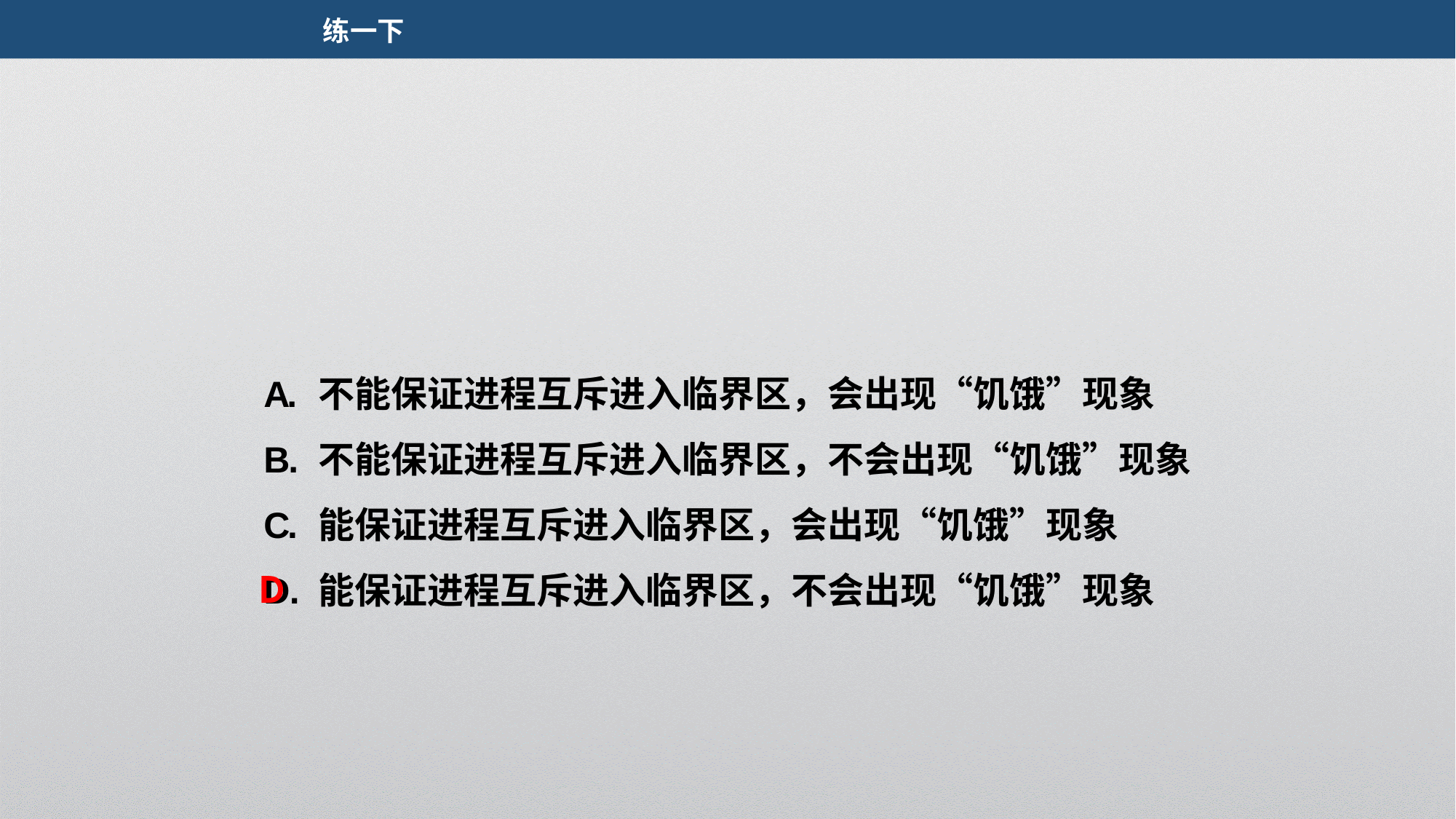

练一下
不能保证进程互斥进入临界区，会出现“饥饿”现象
不能保证进程互斥进入临界区，不会出现“饥饿”现象
能保证进程互斥进入临界区，会出现“饥饿”现象
能保证进程互斥进入临界区，不会出现“饥饿”现象

D